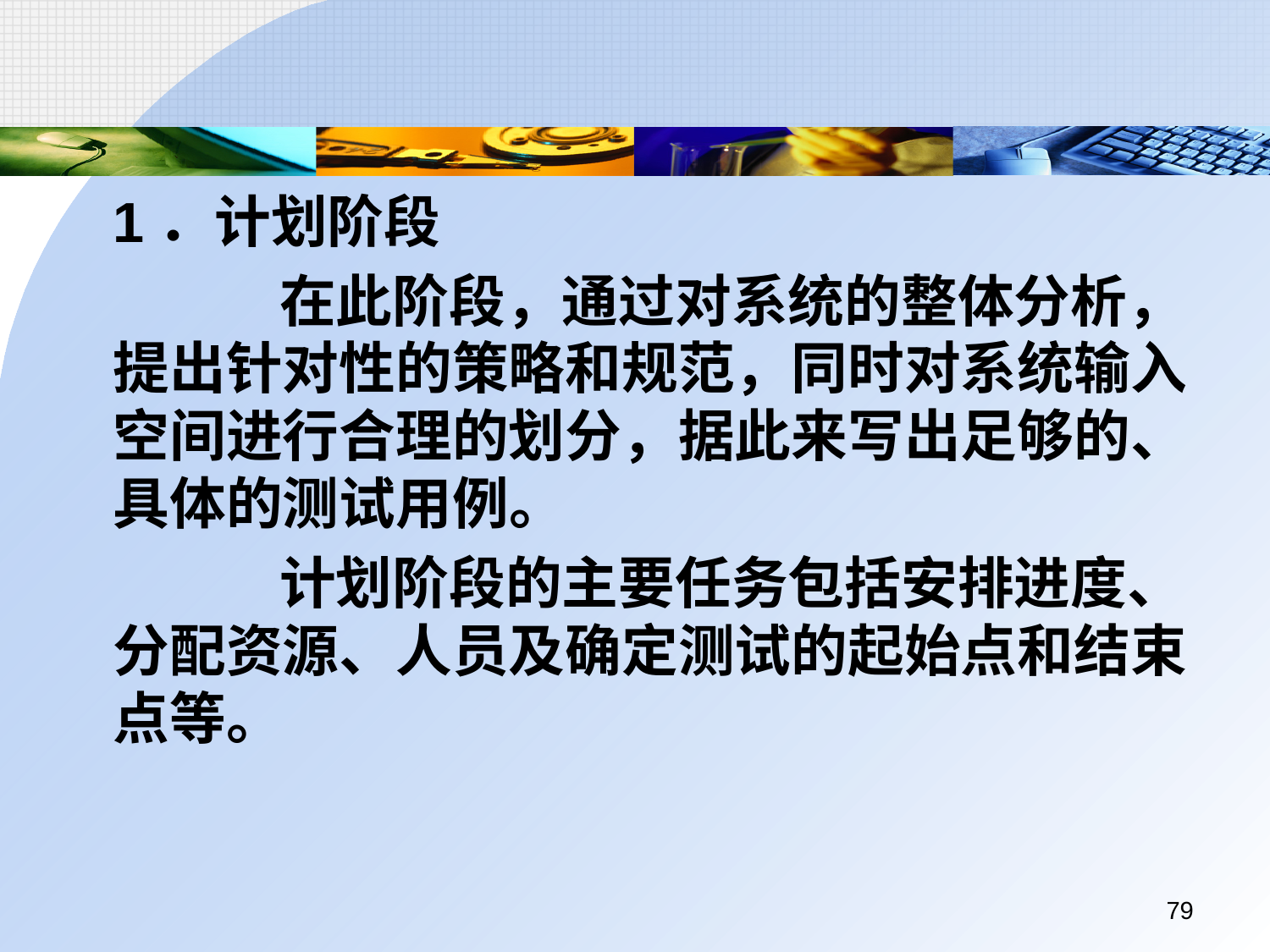

1．计划阶段
		  在此阶段，通过对系统的整体分析，提出针对性的策略和规范，同时对系统输入空间进行合理的划分，据此来写出足够的、具体的测试用例。
		  计划阶段的主要任务包括安排进度、分配资源、人员及确定测试的起始点和结束点等。

79